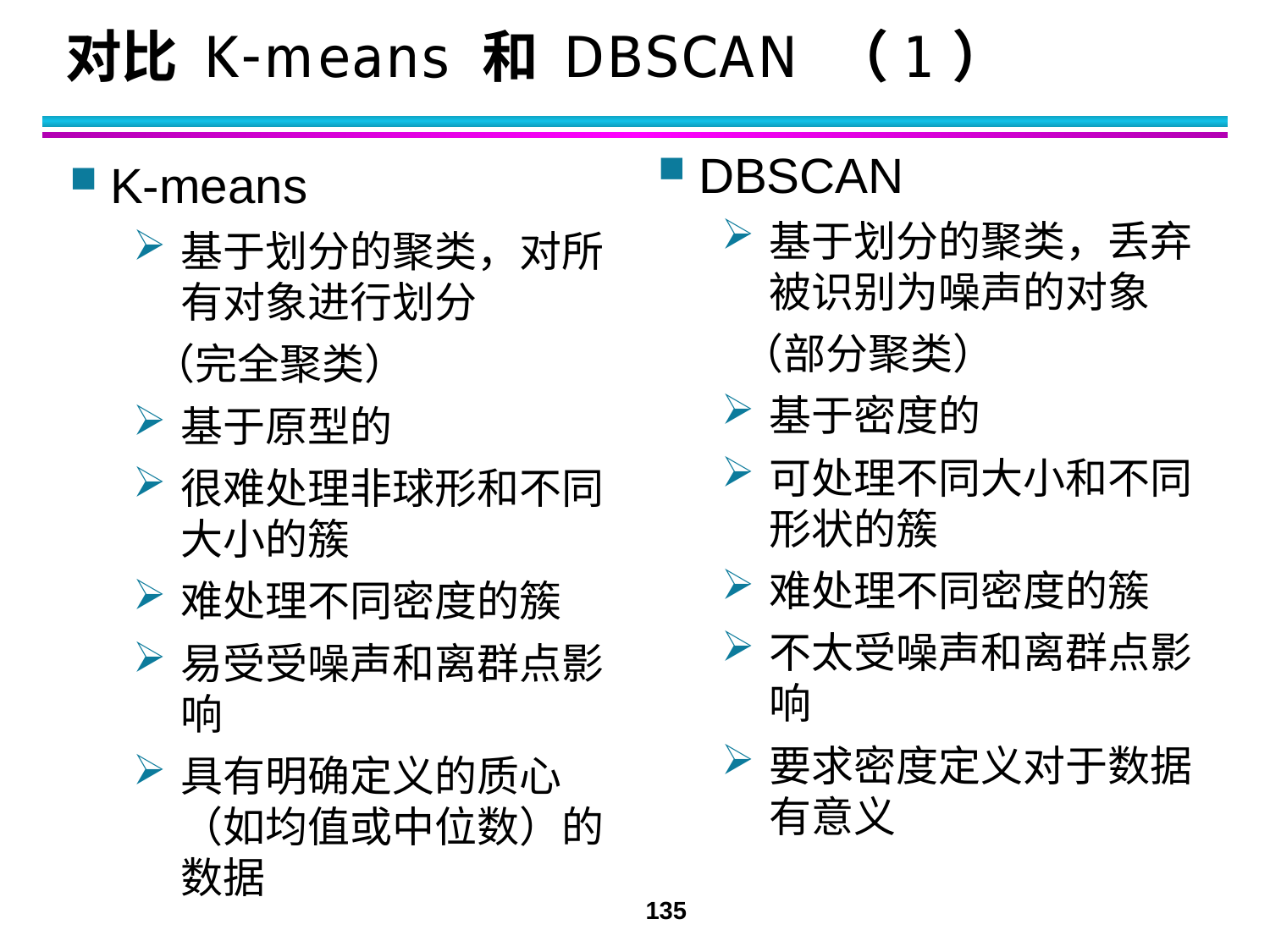

# 对比 K-means 和 DBSCAN （1）
DBSCAN
基于划分的聚类，丢弃被识别为噪声的对象
 （部分聚类）
基于密度的
可处理不同大小和不同形状的簇
难处理不同密度的簇
不太受噪声和离群点影响
要求密度定义对于数据有意义
K-means
基于划分的聚类，对所有对象进行划分
 （完全聚类）
基于原型的
很难处理非球形和不同大小的簇
难处理不同密度的簇
易受受噪声和离群点影响
具有明确定义的质心（如均值或中位数）的数据